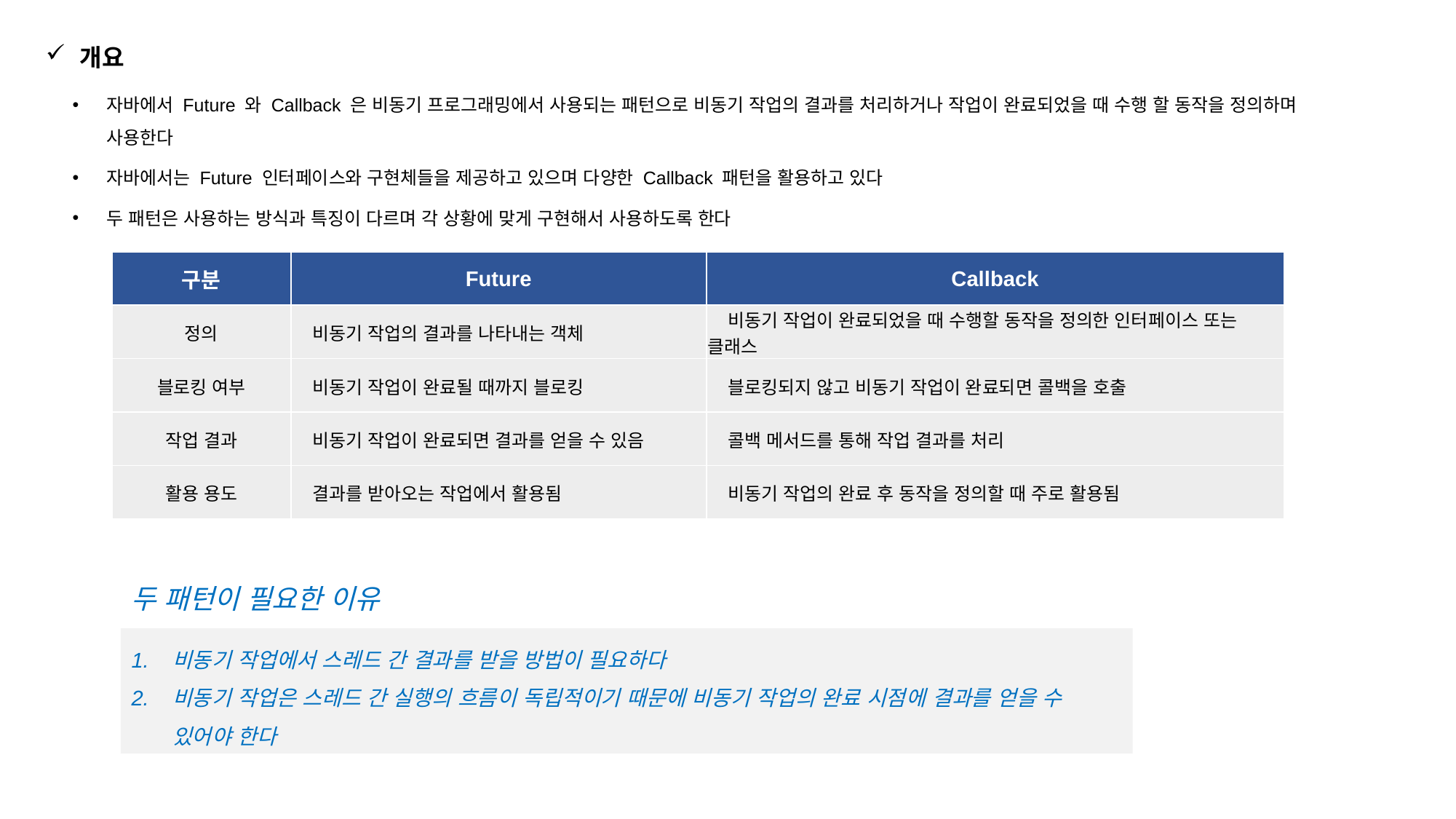

개요
자바에서 Future 와 Callback 은 비동기 프로그래밍에서 사용되는 패턴으로 비동기 작업의 결과를 처리하거나 작업이 완료되었을 때 수행 할 동작을 정의하며 사용한다
자바에서는 Future 인터페이스와 구현체들을 제공하고 있으며 다양한 Callback 패턴을 활용하고 있다
두 패턴은 사용하는 방식과 특징이 다르며 각 상황에 맞게 구현해서 사용하도록 한다
| 구분 | Future | Callback |
| --- | --- | --- |
| 정의 | 비동기 작업의 결과를 나타내는 객체 | 비동기 작업이 완료되었을 때 수행할 동작을 정의한 인터페이스 또는 클래스 |
| 블로킹 여부 | 비동기 작업이 완료될 때까지 블로킹 | 블로킹되지 않고 비동기 작업이 완료되면 콜백을 호출 |
| 작업 결과 | 비동기 작업이 완료되면 결과를 얻을 수 있음 | 콜백 메서드를 통해 작업 결과를 처리 |
| 활용 용도 | 결과를 받아오는 작업에서 활용됨 | 비동기 작업의 완료 후 동작을 정의할 때 주로 활용됨 |
두 패턴이 필요한 이유
비동기 작업에서 스레드 간 결과를 받을 방법이 필요하다
비동기 작업은 스레드 간 실행의 흐름이 독립적이기 때문에 비동기 작업의 완료 시점에 결과를 얻을 수 있어야 한다